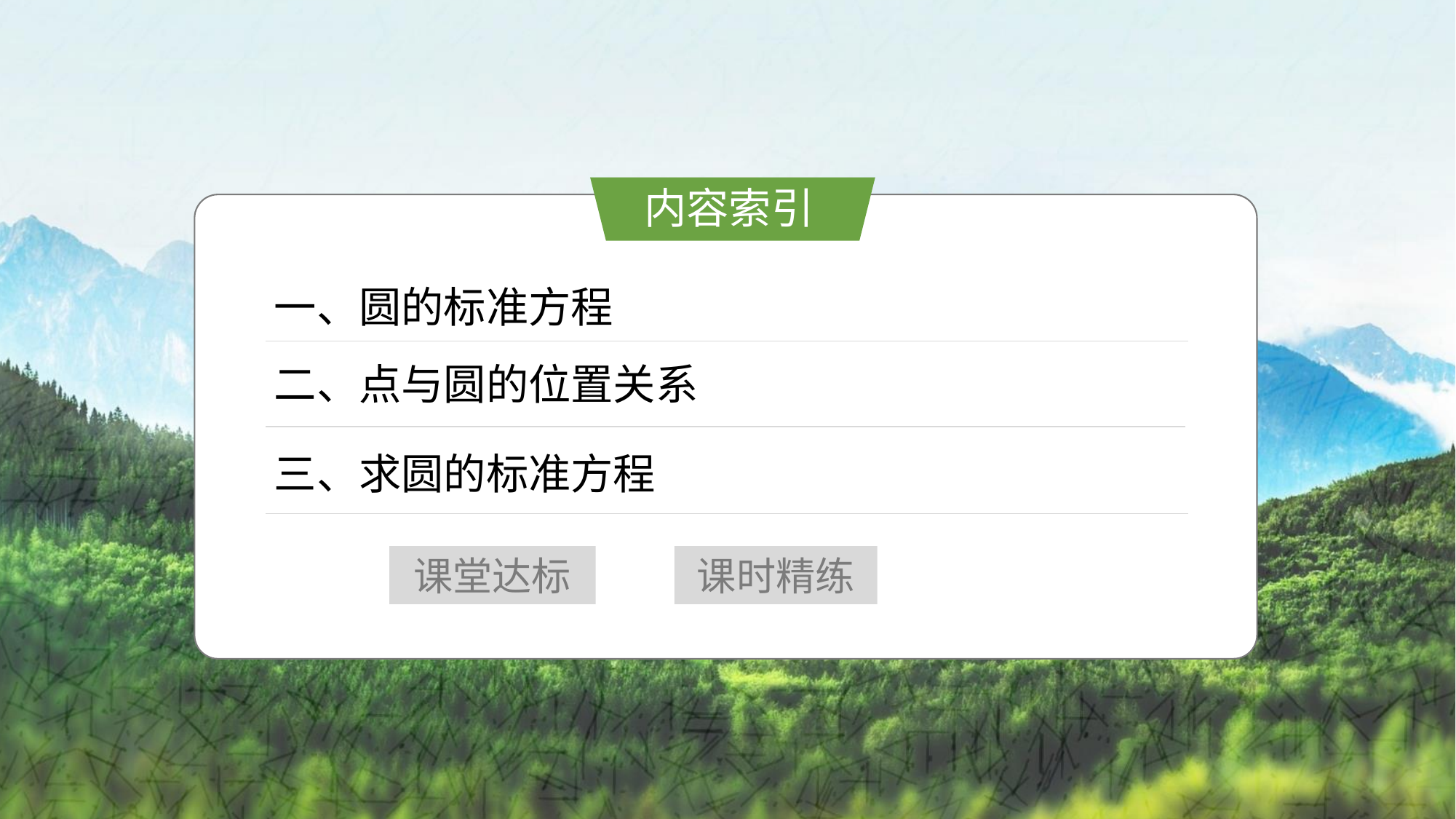

内容索引

一、圆的标准方程
二、点与圆的位置关系

三、求圆的标准方程
课堂达标
课时精练